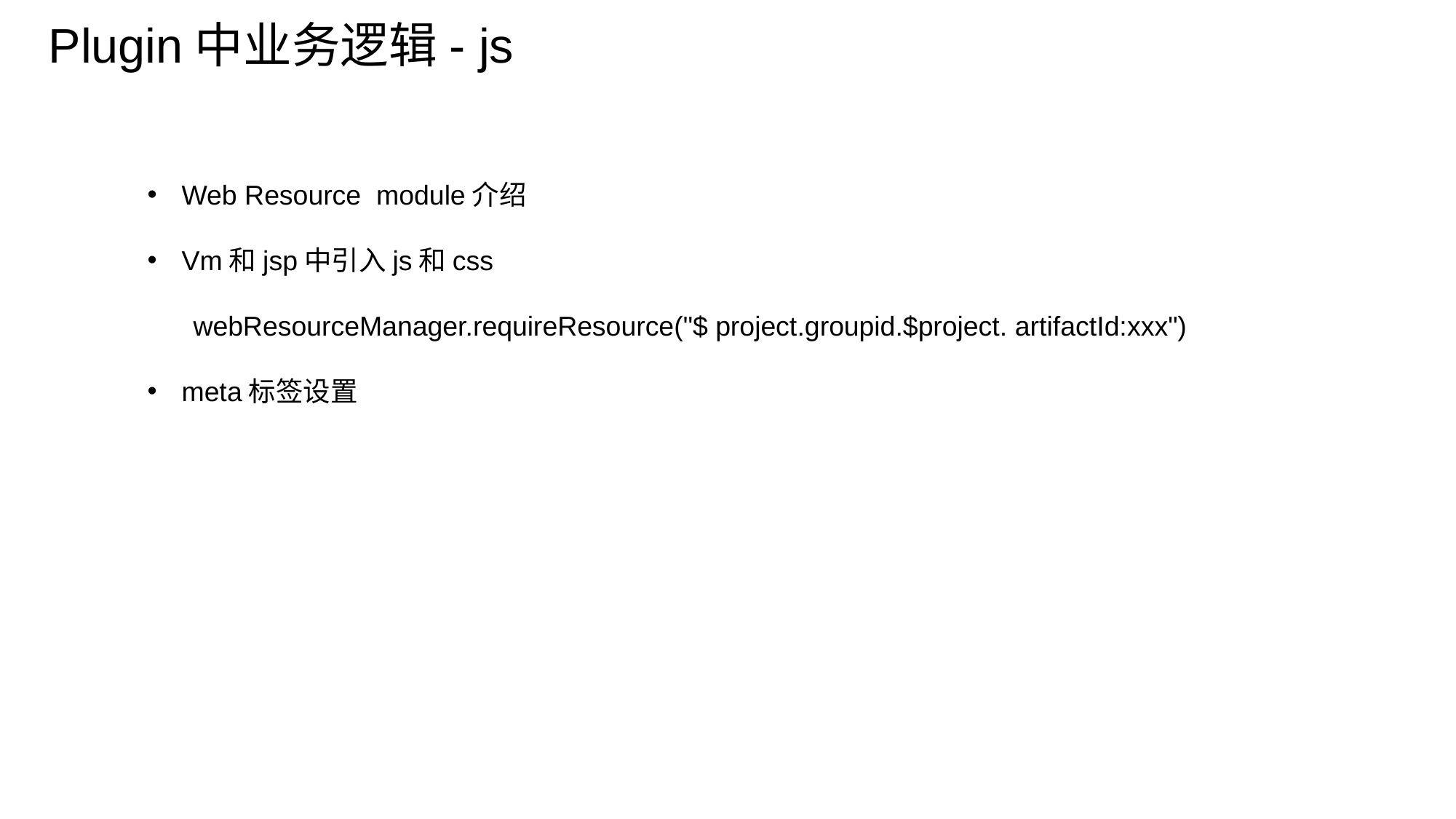

# Plugin中业务逻辑- js
Web Resource  module介绍

Vm和jsp中引入js和css

      webResourceManager.requireResource("$ project.groupid.$project. artifactId:xxx")

meta标签设置